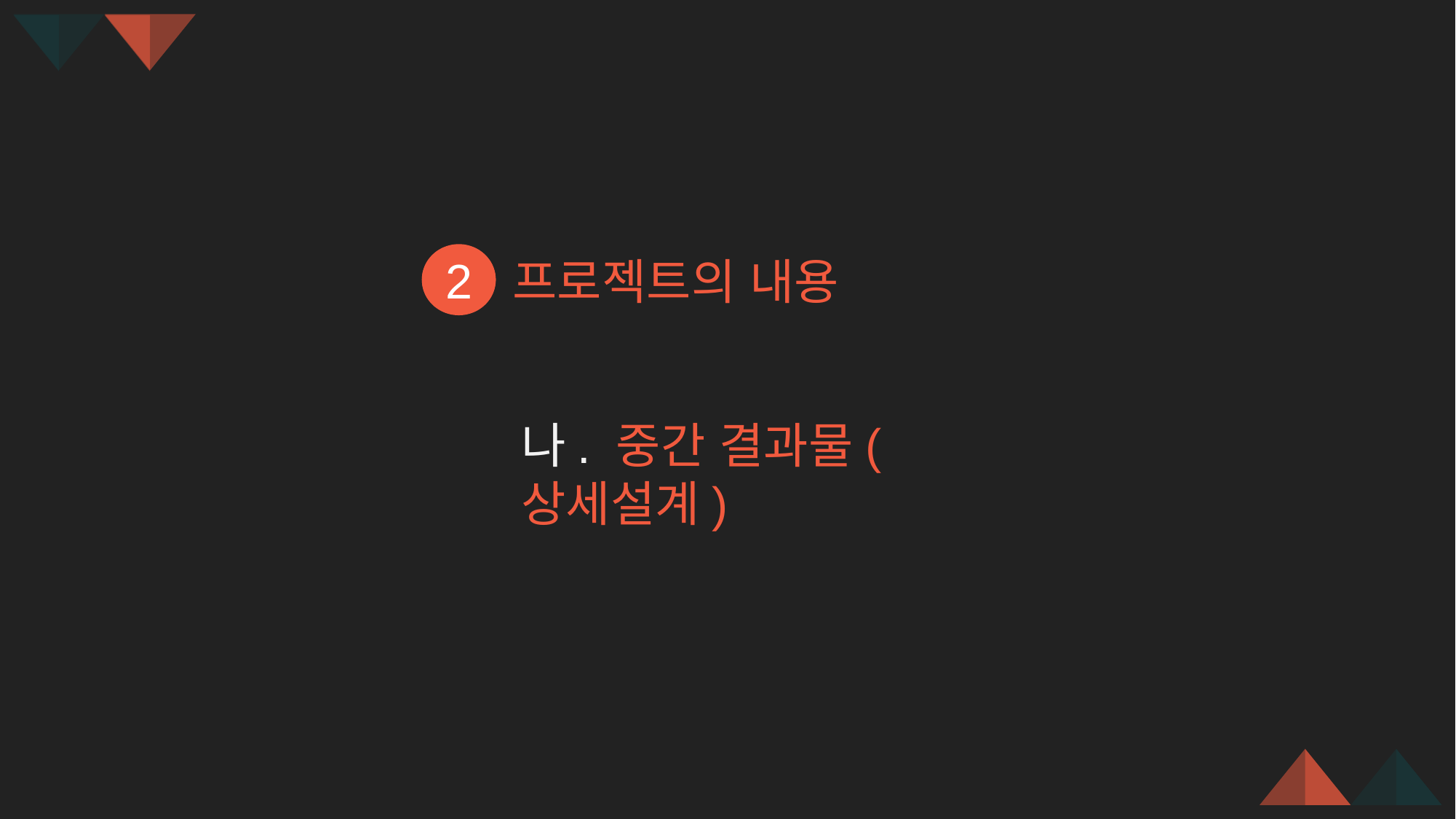

2
1
프로젝트의 내용
나. 중간 결과물(상세설계)